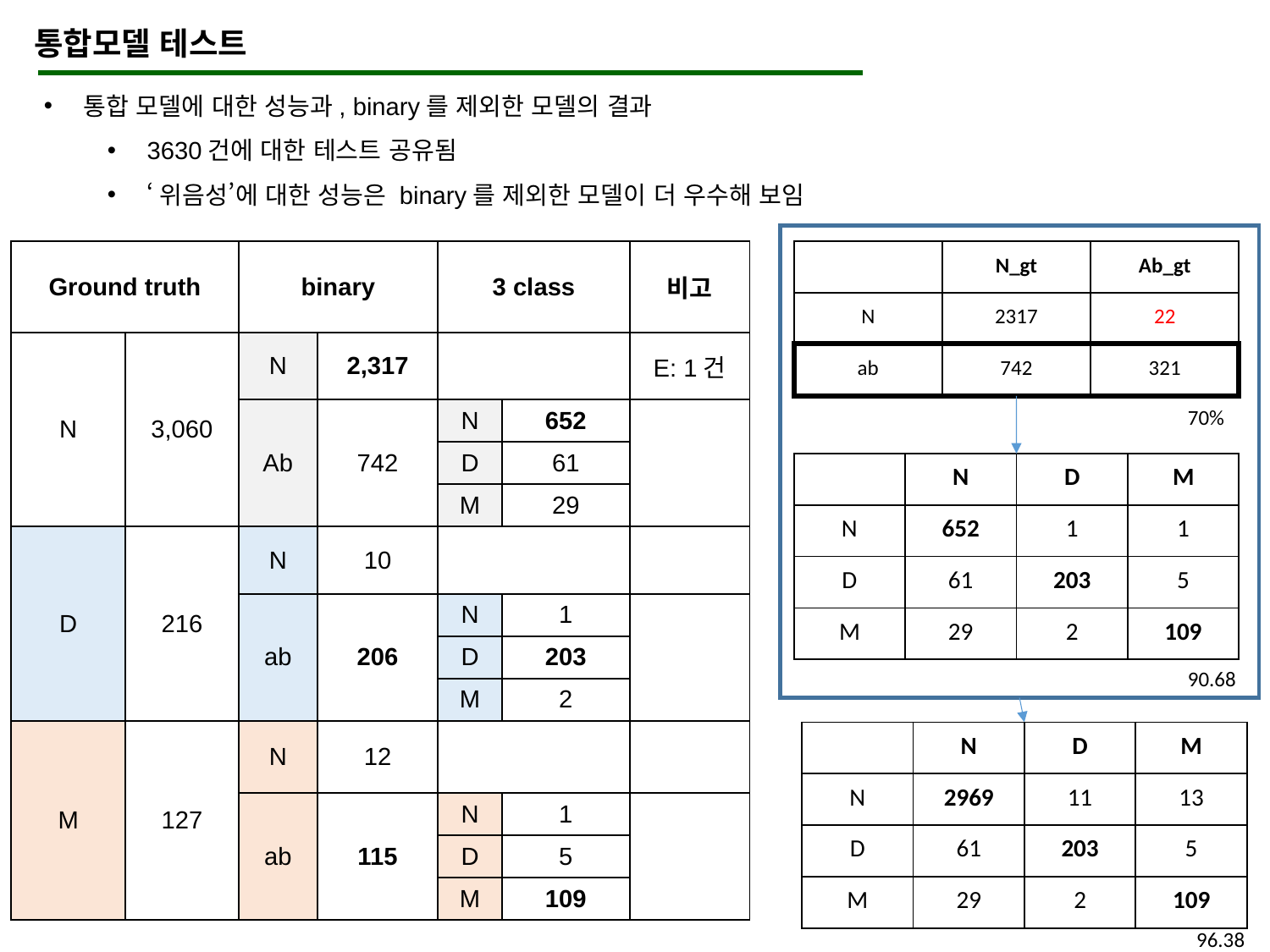

통합모델 테스트
통합 모델에 대한 성능과, binary를 제외한 모델의 결과
3630건에 대한 테스트 공유됨
‘위음성’에 대한 성능은 binary를 제외한 모델이 더 우수해 보임

| Ground truth |  | binary |  | 3 class |  | 비고 |
| --- | --- | --- | --- | --- | --- | --- |
| N | 3,060 | N | 2,317 |  |  | E: 1건 |
|  |  | Ab | 742 | N | 652 |  |
|  |  |  |  | D | 61 |  |
|  |  |  |  | M | 29 |  |
| D | 216 | N | 10 |  |  |  |
|  |  | ab | 206 | N | 1 |  |
|  |  |  |  | D | 203 |  |
|  |  |  |  | M | 2 |  |
| M | 127 | N | 12 |  |  |  |
|  |  | ab | 115 | N | 1 |  |
|  |  |  |  | D | 5 |  |
|  |  |  |  | M | 109 |  |
|  | N\_gt | Ab\_gt |
| --- | --- | --- |
| N | 2317 | 22 |
| ab | 742 | 321 |

70%
|  | N | D | M |
| --- | --- | --- | --- |
| N | 652 | 1 | 1 |
| D | 61 | 203 | 5 |
| M | 29 | 2 | 109 |
90.68
|  | N | D | M |
| --- | --- | --- | --- |
| N | 2969 | 11 | 13 |
| D | 61 | 203 | 5 |
| M | 29 | 2 | 109 |
96.38